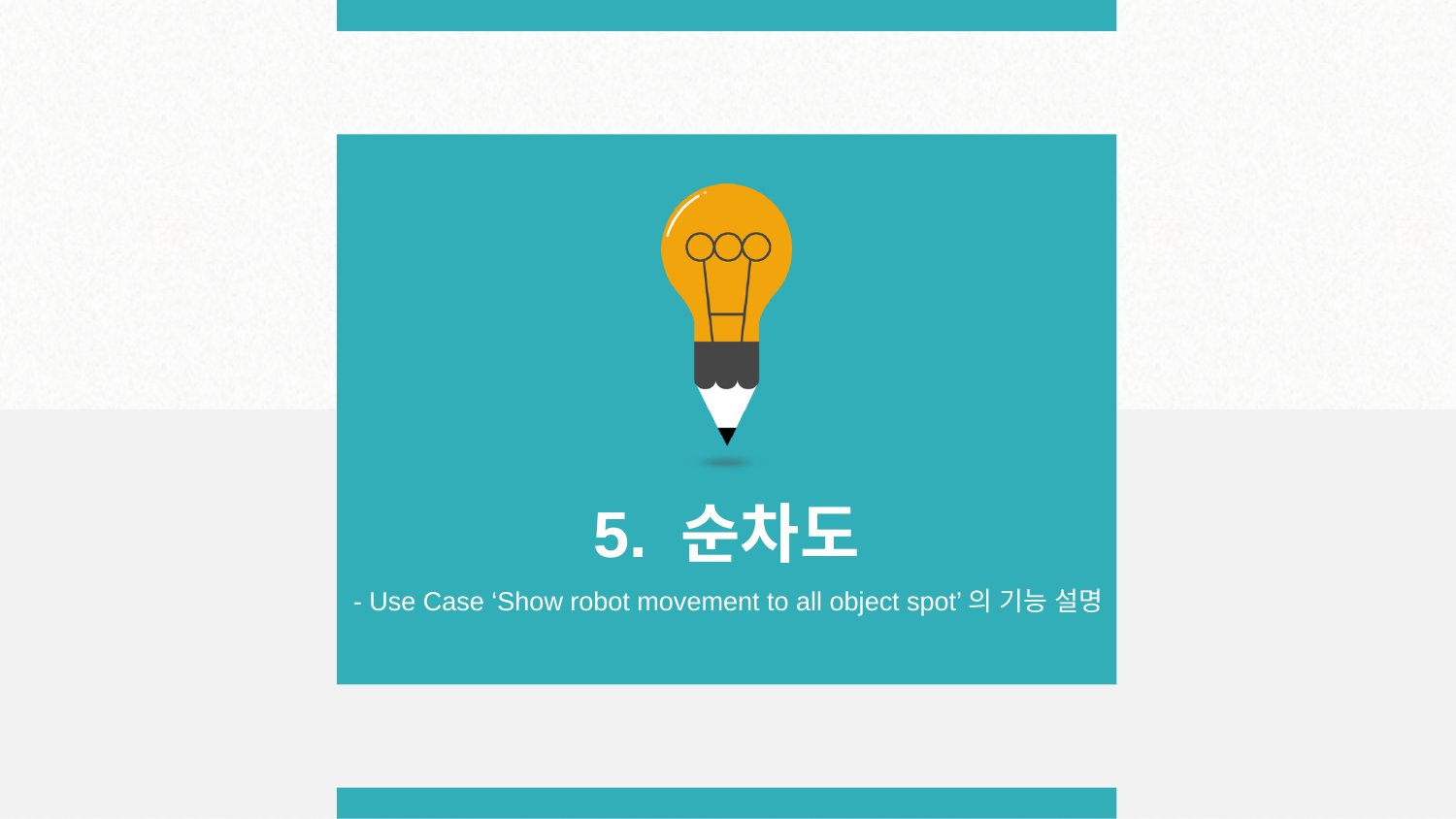

5. 순차도
- Use Case ‘Show robot movement to all object spot’의 기능 설명